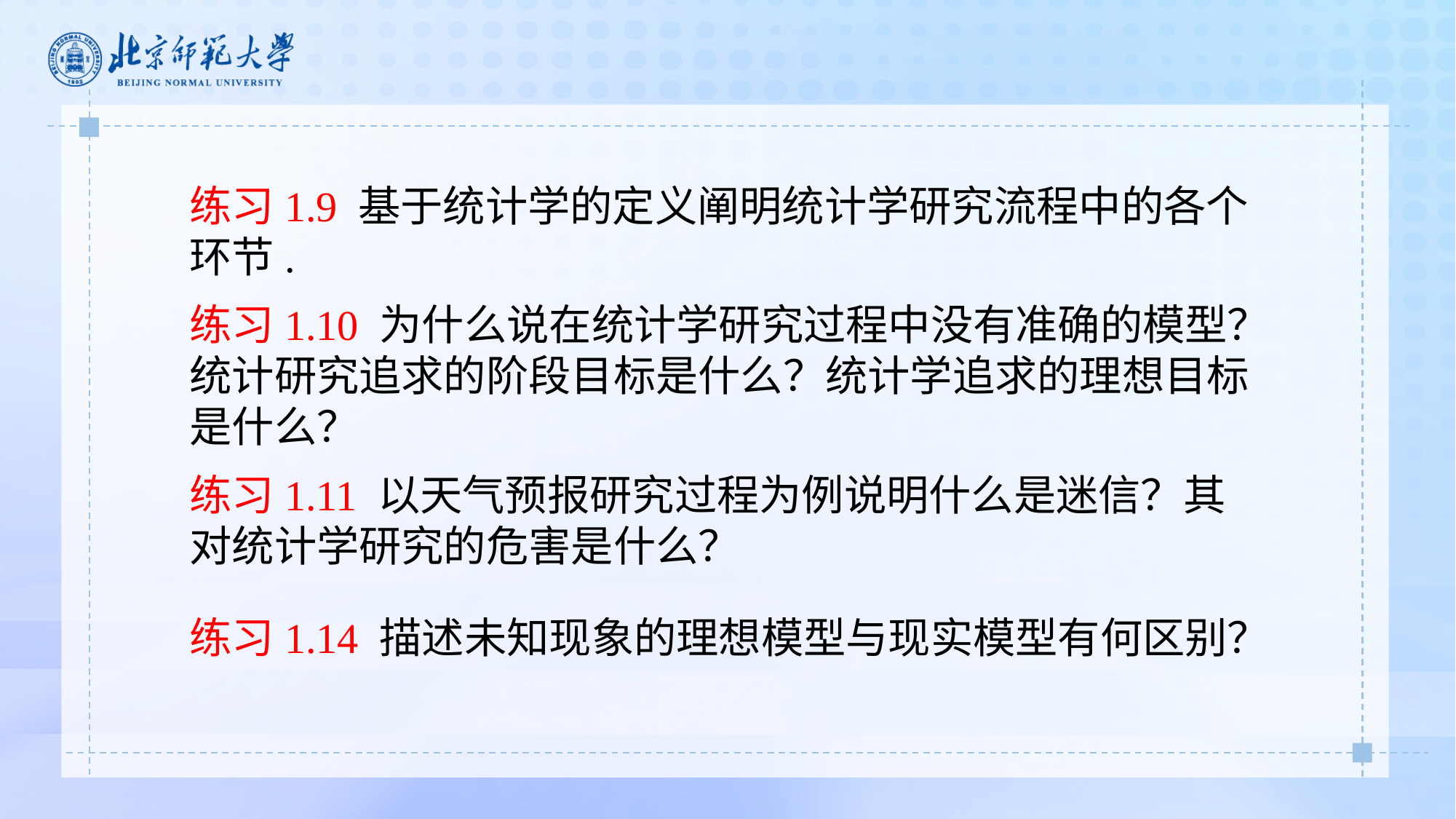

练习1.9 基于统计学的定义阐明统计学研究流程中的各个环节.
练习1.10 为什么说在统计学研究过程中没有准确的模型？统计研究追求的阶段目标是什么？统计学追求的理想目标是什么？
练习1.11 以天气预报研究过程为例说明什么是迷信？其对统计学研究的危害是什么？
练习1.14 描述未知现象的理想模型与现实模型有何区别？